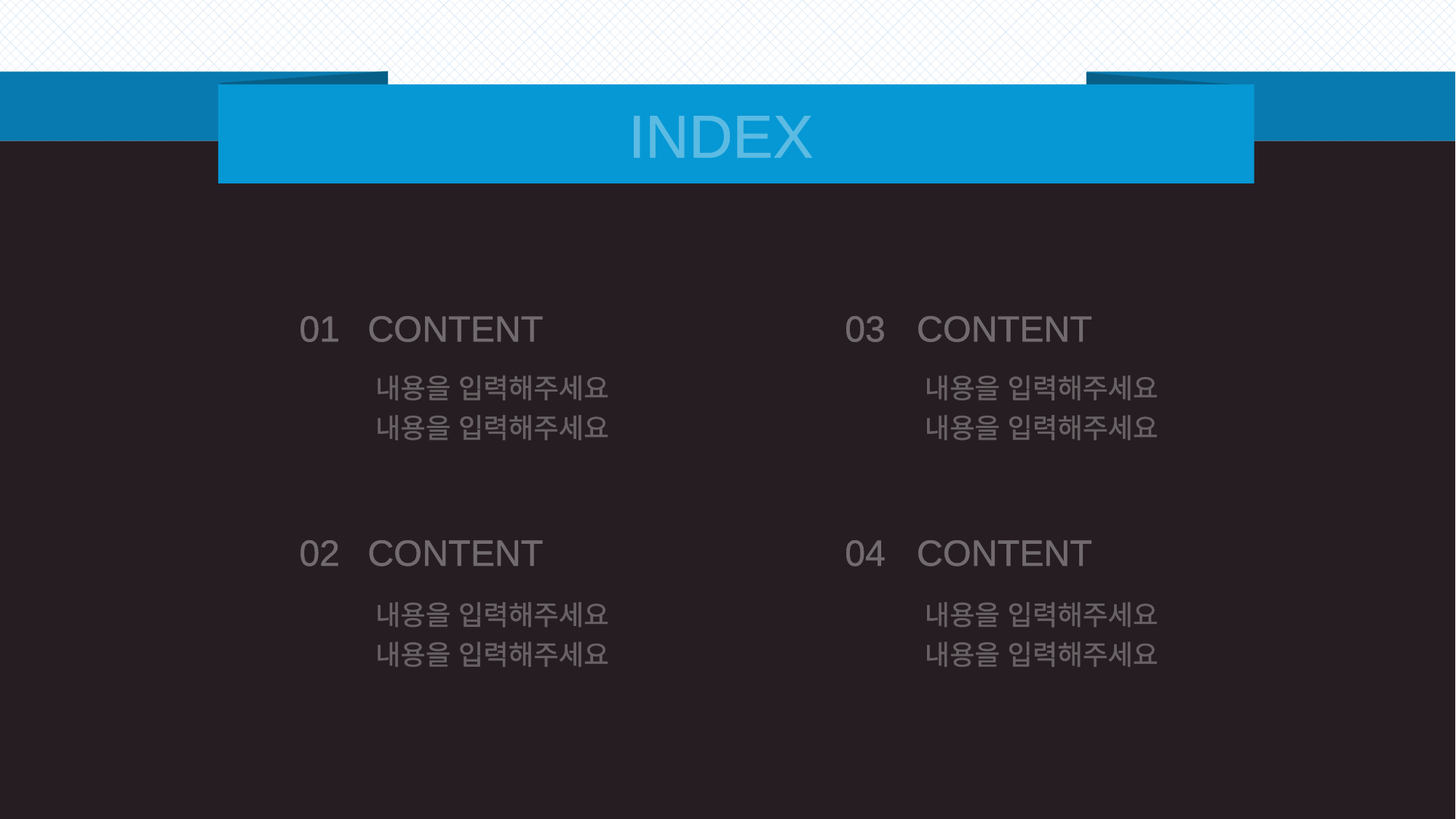

INDEX

01
CONTENT
내용을 입력해주세요
내용을 입력해주세요
02
CONTENT
내용을 입력해주세요
내용을 입력해주세요
03
CONTENT
내용을 입력해주세요
내용을 입력해주세요
04
CONTENT
내용을 입력해주세요
내용을 입력해주세요